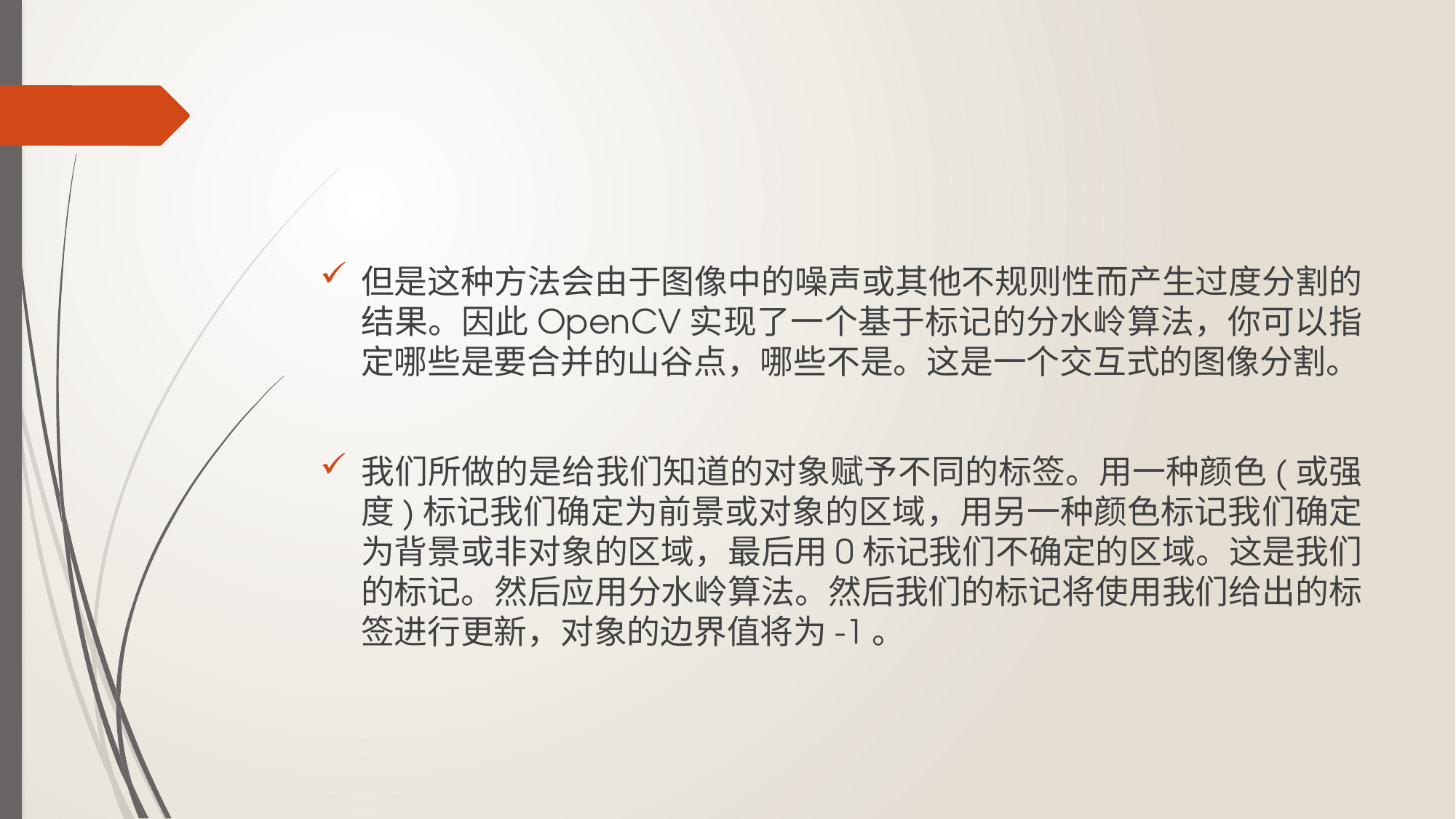

#
但是这种方法会由于图像中的噪声或其他不规则性而产生过度分割的结果。因此OpenCV实现了一个基于标记的分水岭算法，你可以指定哪些是要合并的山谷点，哪些不是。这是一个交互式的图像分割。

我们所做的是给我们知道的对象赋予不同的标签。用一种颜色(或强度)标记我们确定为前景或对象的区域，用另一种颜色标记我们确定为背景或非对象的区域，最后用0标记我们不确定的区域。这是我们的标记。然后应用分水岭算法。然后我们的标记将使用我们给出的标签进行更新，对象的边界值将为-1。